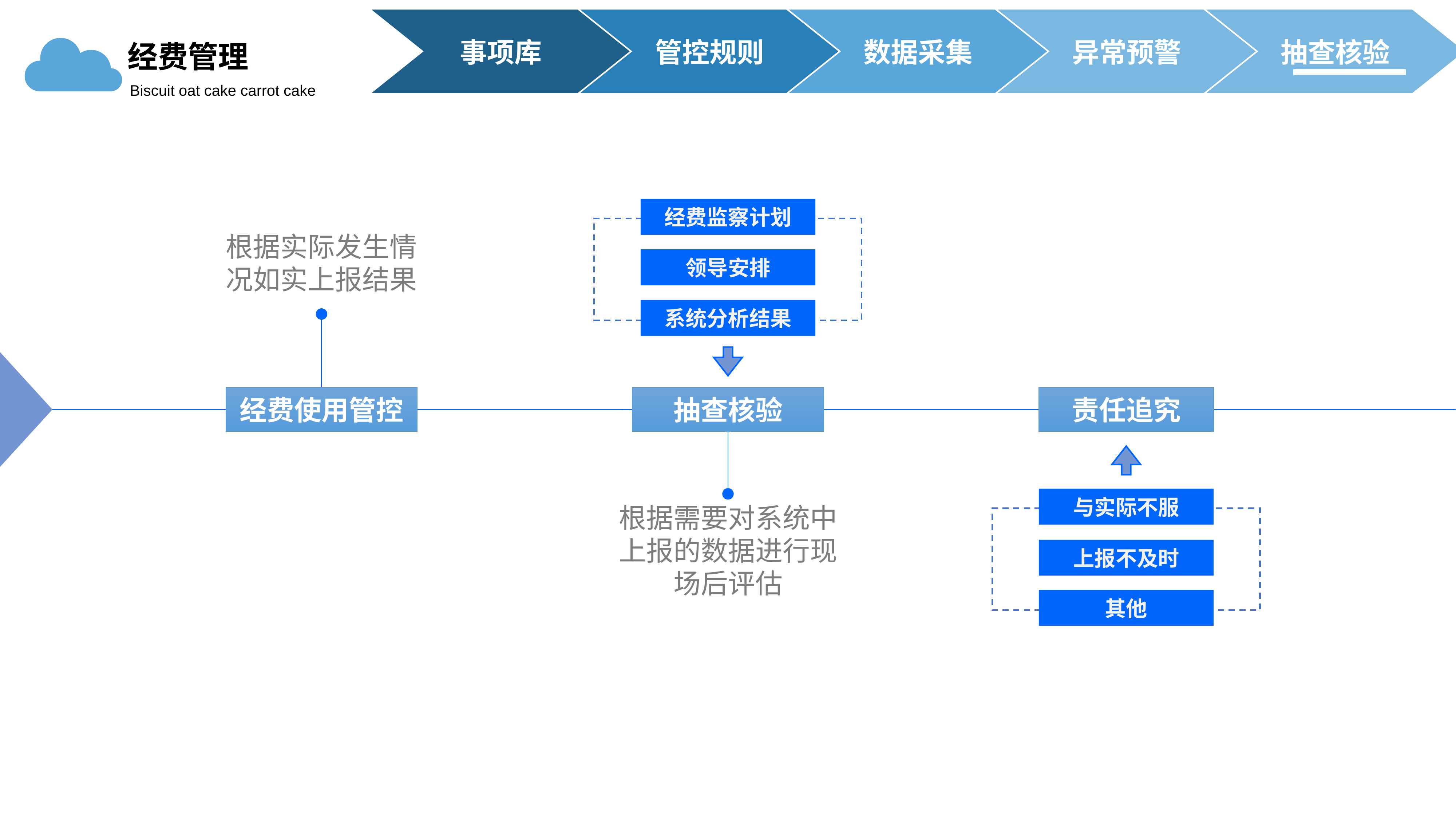

事项库
管控规则
数据采集
异常预警
抽查核验
经费管理

Biscuit oat cake carrot cake
经费监察计划

根据实际发生情况如实上报结果
领导安排

系统分析结果

经费使用管控

抽查核验

责任追究

与实际不服

根据需要对系统中上报的数据进行现场后评估

上报不及时

其他

60